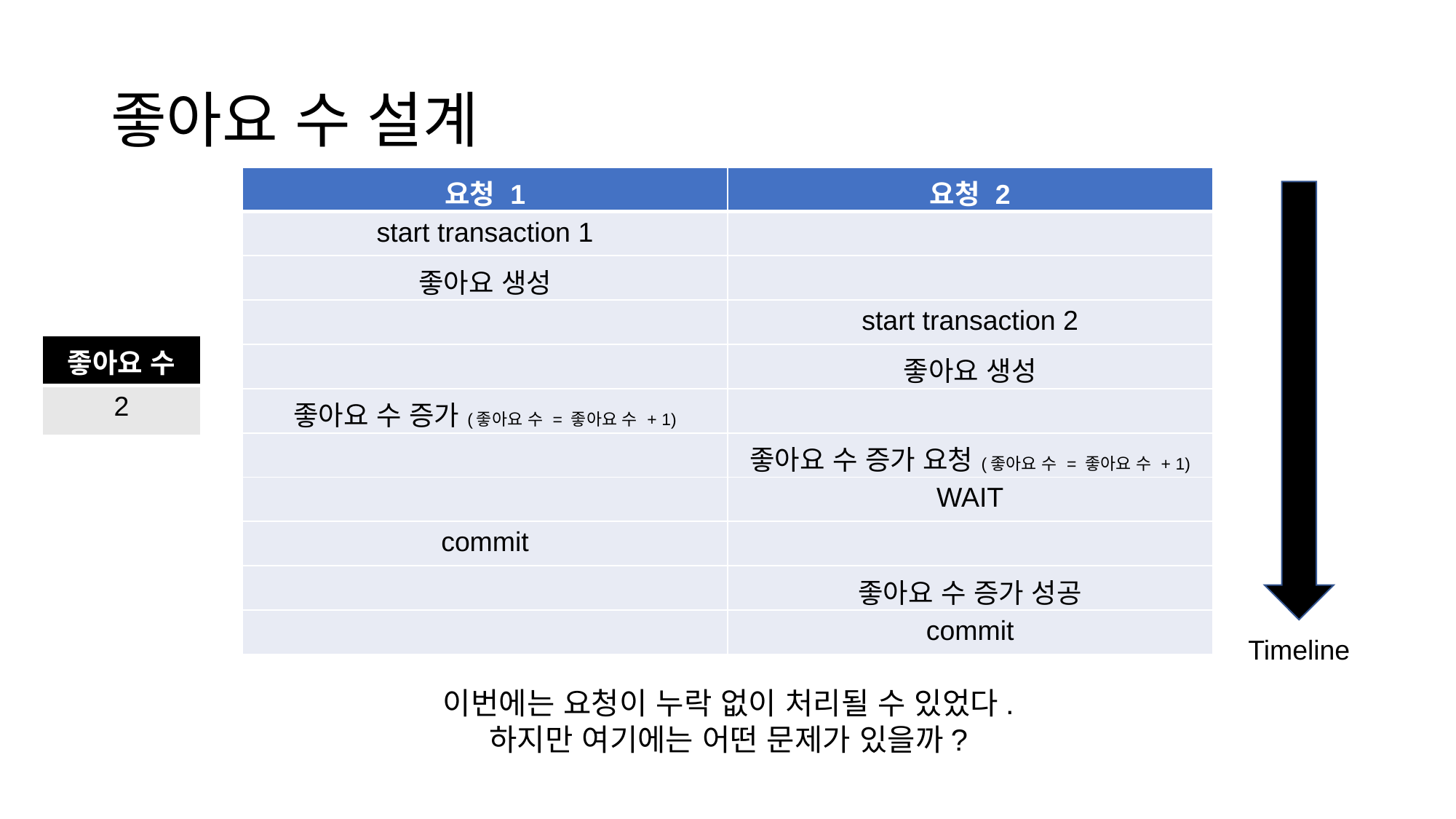

# 좋아요 수 설계
| 요청 1 | 요청 2 |
| --- | --- |
| start transaction 1 |  |
| 좋아요 생성 |  |
|  | start transaction 2 |
|  | 좋아요 생성 |
| 좋아요 수 증가(좋아요 수 = 좋아요 수 + 1) |  |
|  | 좋아요 수 증가 요청(좋아요 수 = 좋아요 수 + 1) |
|  | WAIT |
| commit |  |
|  | 좋아요 수 증가 성공 |
|  | commit |

| 좋아요 수 |
| --- |
| 2 |
Timeline
이번에는 요청이 누락 없이 처리될 수 있었다.
하지만 여기에는 어떤 문제가 있을까?